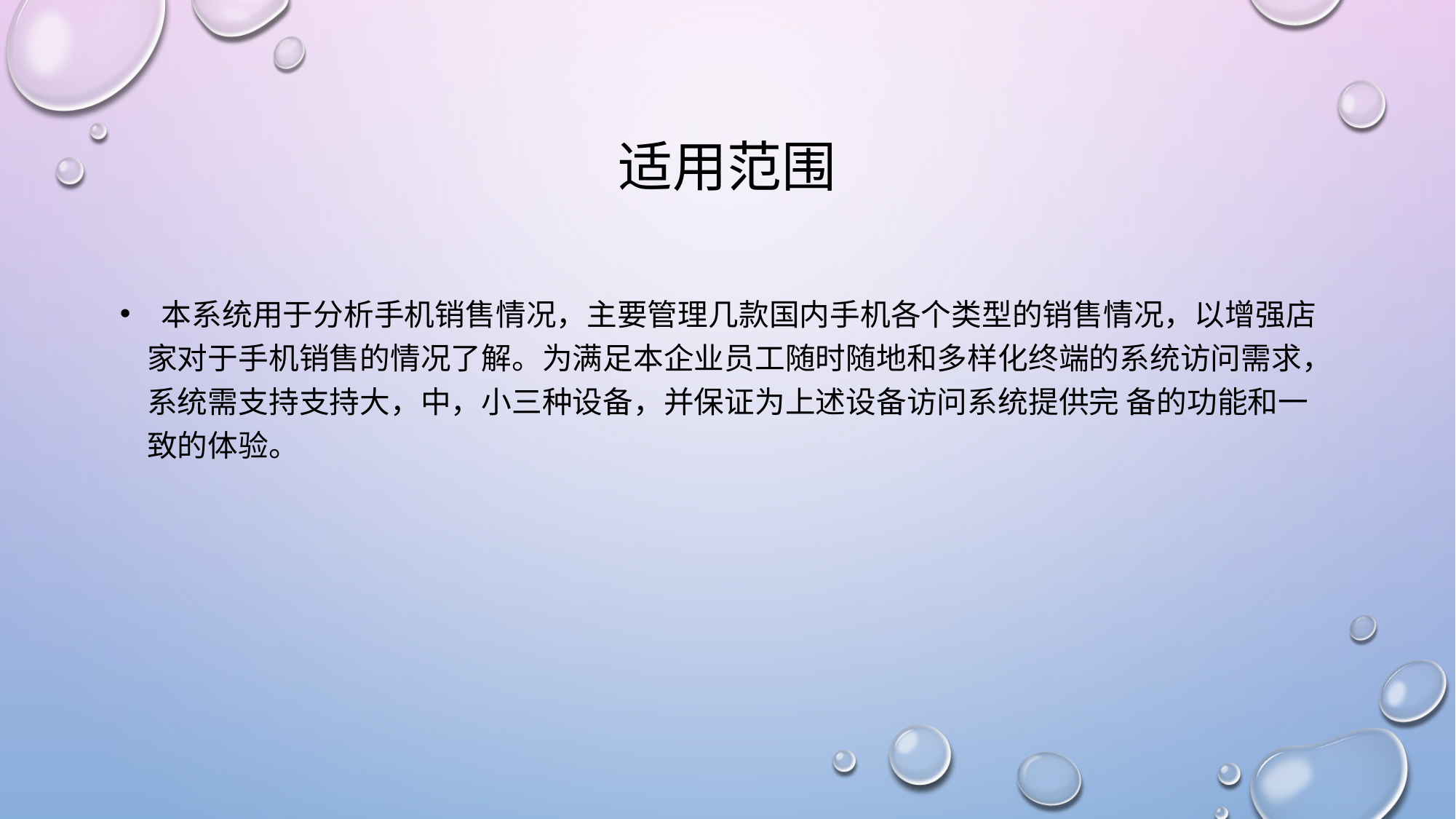

# 适用范围
 本系统用于分析手机销售情况，主要管理几款国内手机各个类型的销售情况，以增强店家对于手机销售的情况了解。为满足本企业员工随时随地和多样化终端的系统访问需求，系统需支持支持大，中，小三种设备，并保证为上述设备访问系统提供完 备的功能和一致的体验。